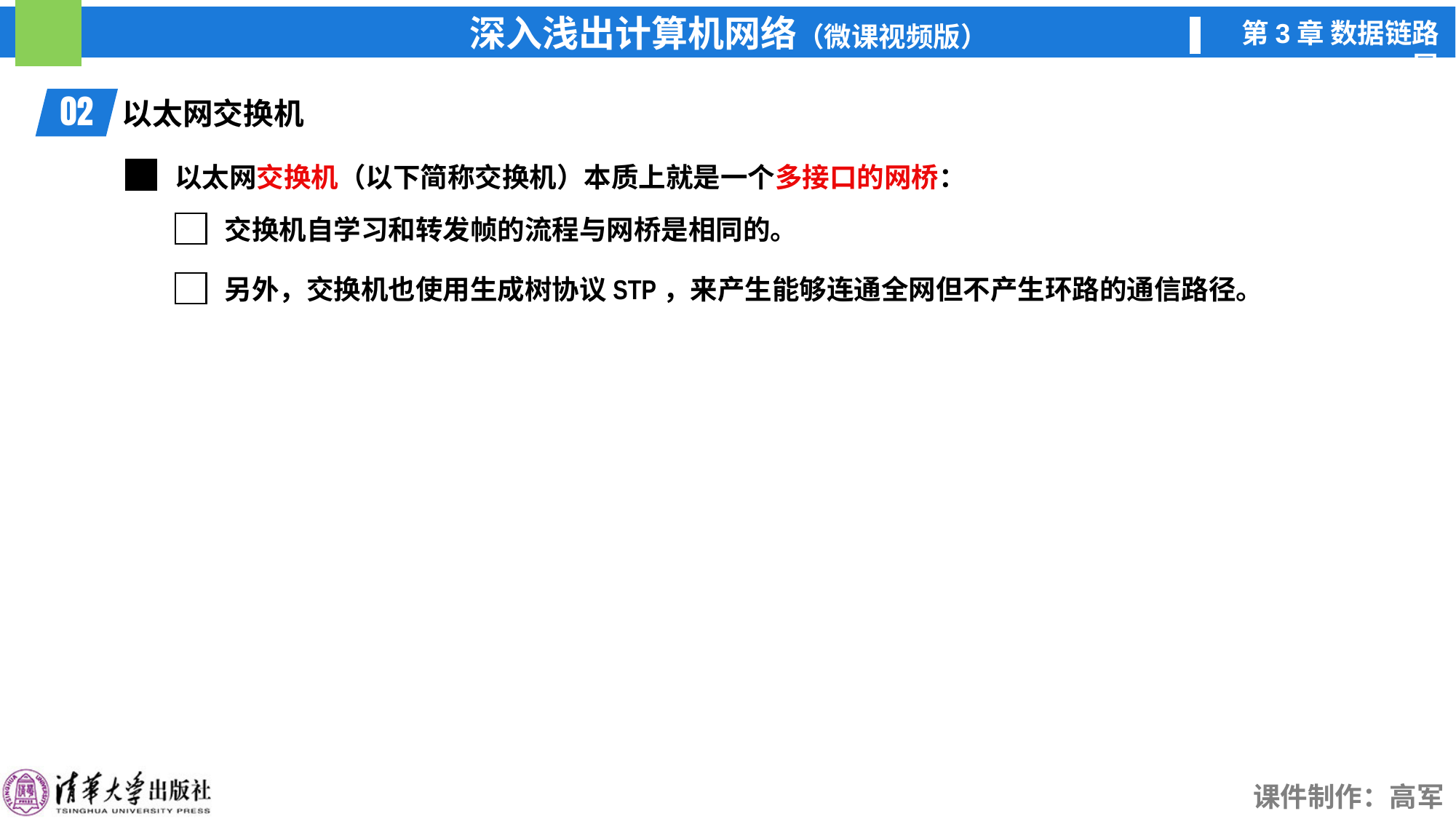

02
以太网交换机
以太网交换机（以下简称交换机）本质上就是一个多接口的网桥：

交换机自学习和转发帧的流程与网桥是相同的。

另外，交换机也使用生成树协议STP，来产生能够连通全网但不产生环路的通信路径。